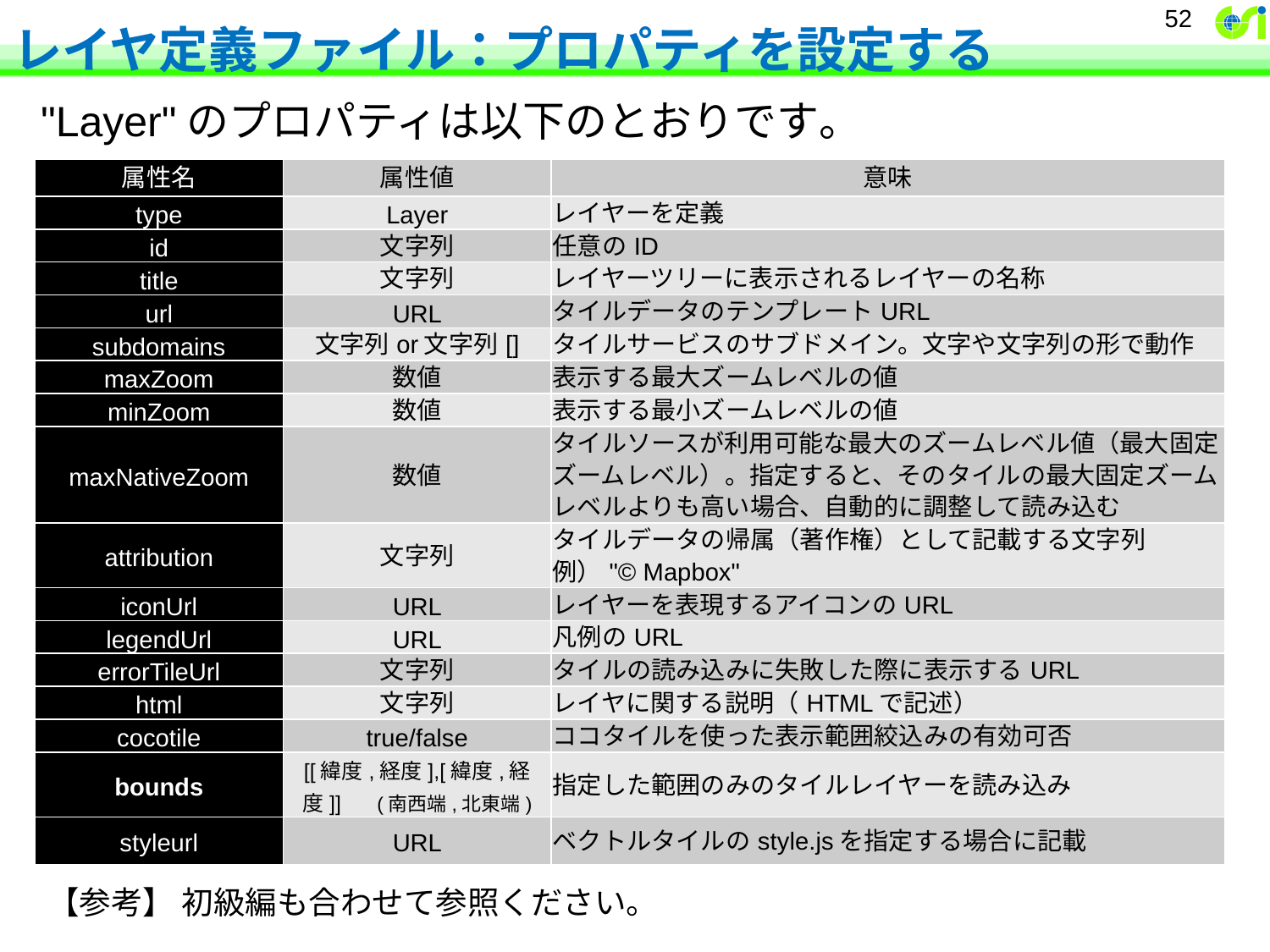

# レイヤ定義ファイル：プロパティを設定する
52
"Layer"のプロパティは以下のとおりです。
| 属性名 | 属性値 | 意味 |
| --- | --- | --- |
| type | Layer | レイヤーを定義 |
| id | 文字列 | 任意のID |
| title | 文字列 | レイヤーツリーに表示されるレイヤーの名称 |
| url | URL | タイルデータのテンプレートURL |
| subdomains | 文字列or文字列[] | タイルサービスのサブドメイン。文字や文字列の形で動作 |
| maxZoom | 数値 | 表示する最大ズームレベルの値 |
| minZoom | 数値 | 表示する最小ズームレベルの値 |
| maxNativeZoom | 数値 | タイルソースが利用可能な最大のズームレベル値（最大固定ズームレベル）。指定すると、そのタイルの最大固定ズームレベルよりも高い場合、自動的に調整して読み込む |
| attribution | 文字列 | タイルデータの帰属（著作権）として記載する文字列 例）"© Mapbox" |
| iconUrl | URL | レイヤーを表現するアイコンのURL |
| legendUrl | URL | 凡例のURL |
| errorTileUrl | 文字列 | タイルの読み込みに失敗した際に表示するURL |
| html | 文字列 | レイヤに関する説明（HTMLで記述） |
| cocotile | true/false | ココタイルを使った表示範囲絞込みの有効可否 |
| bounds | [[緯度,経度],[緯度,経度]] 　(南西端,北東端) | 指定した範囲のみのタイルレイヤーを読み込み |
| styleurl | URL | ベクトルタイルのstyle.jsを指定する場合に記載 |
【参考】 初級編も合わせて参照ください。